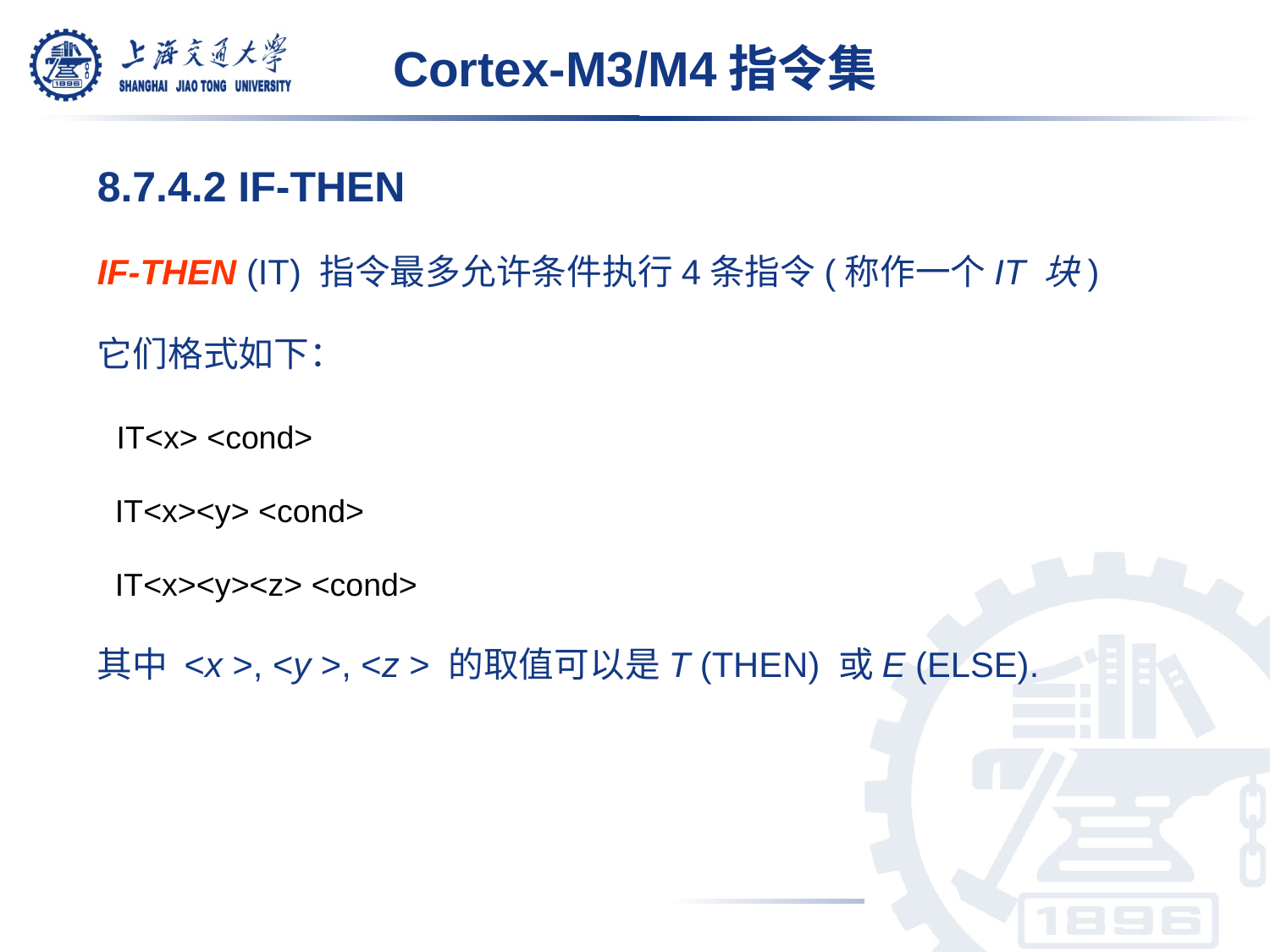

Cortex-M3/M4指令集
8.7.4.2 IF-THEN
IF-THEN (IT) 指令最多允许条件执行4条指令(称作一个IT 块)
它们格式如下：
  IT<x> <cond>
  IT<x><y> <cond>
  IT<x><y><z> <cond>
其中 <x >, <y >, <z > 的取值可以是T (THEN) 或E (ELSE).